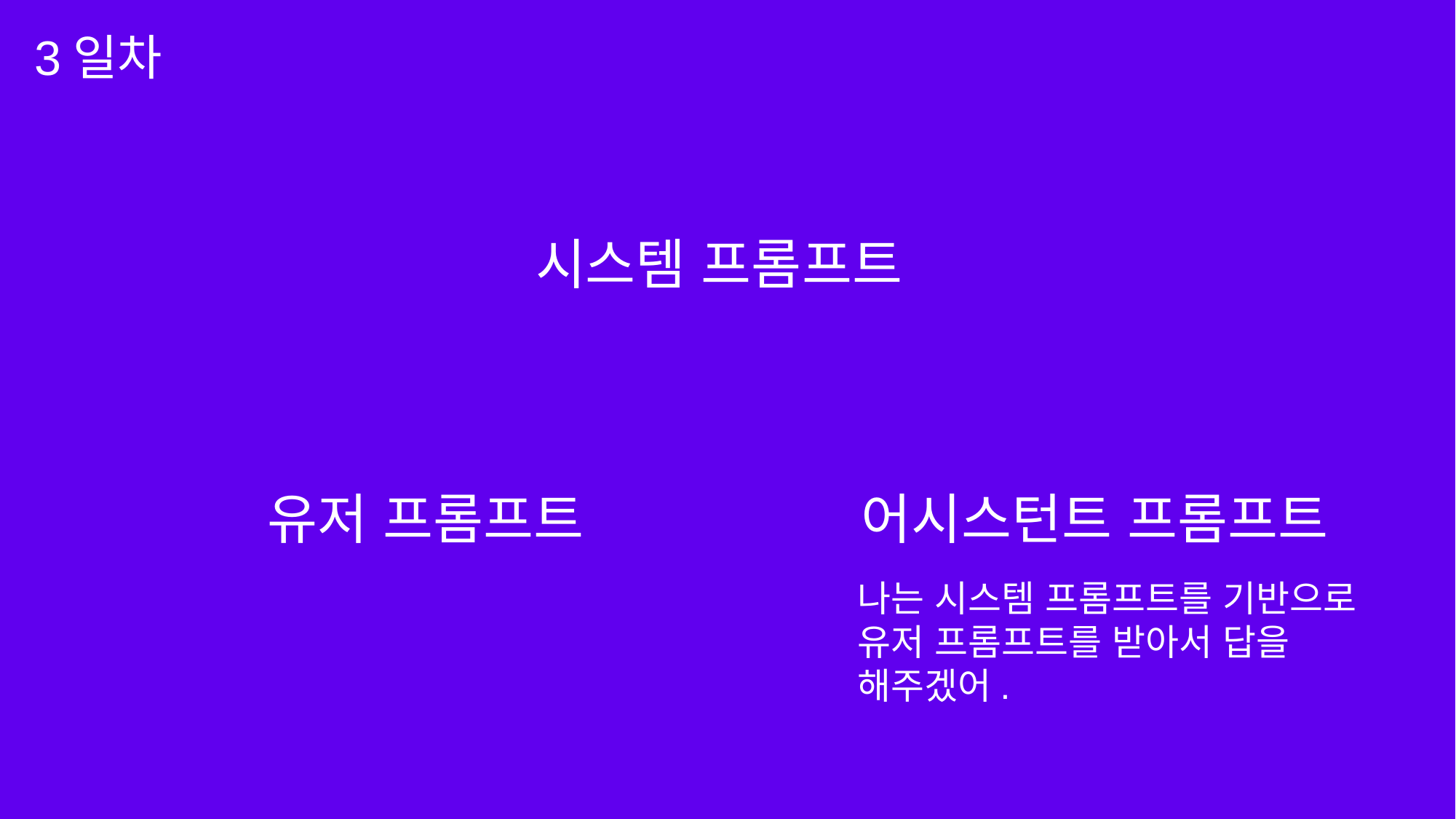

3일차
시스템 프롬프트
어시스턴트 프롬프트
유저 프롬프트
나는 시스템 프롬프트를 기반으로
유저 프롬프트를 받아서 답을
해주겠어.